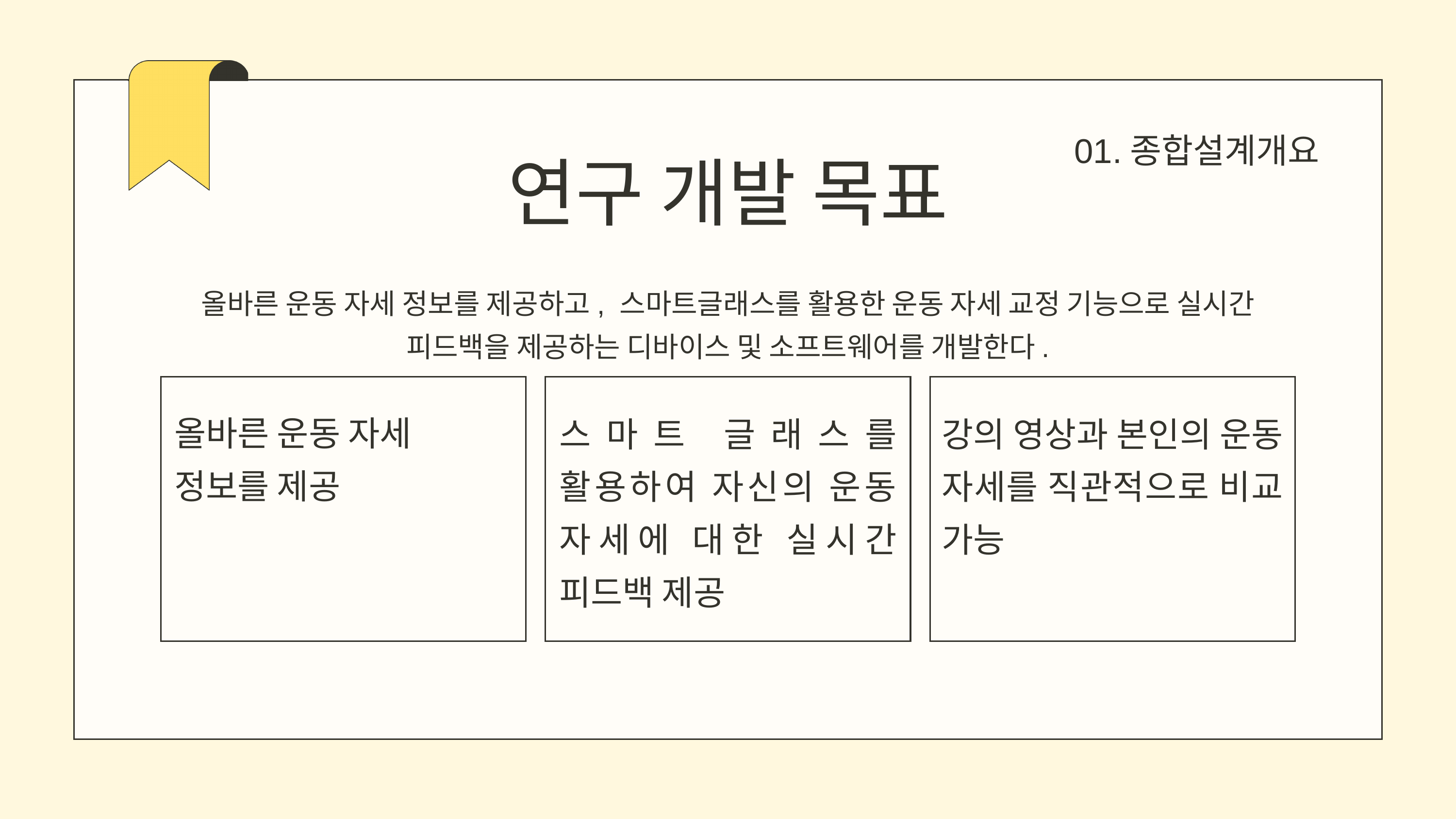

01.종합설계개요
연구 개발 목표
올바른 운동 자세 정보를 제공하고, 스마트글래스를 활용한 운동 자세 교정 기능으로 실시간 피드백을 제공하는 디바이스 및 소프트웨어를 개발한다.

올바른 운동 자세
정보를 제공
스마트 글래스를 활용하여 자신의 운동 자세에 대한 실시간 피드백 제공
강의 영상과 본인의 운동 자세를 직관적으로 비교 가능